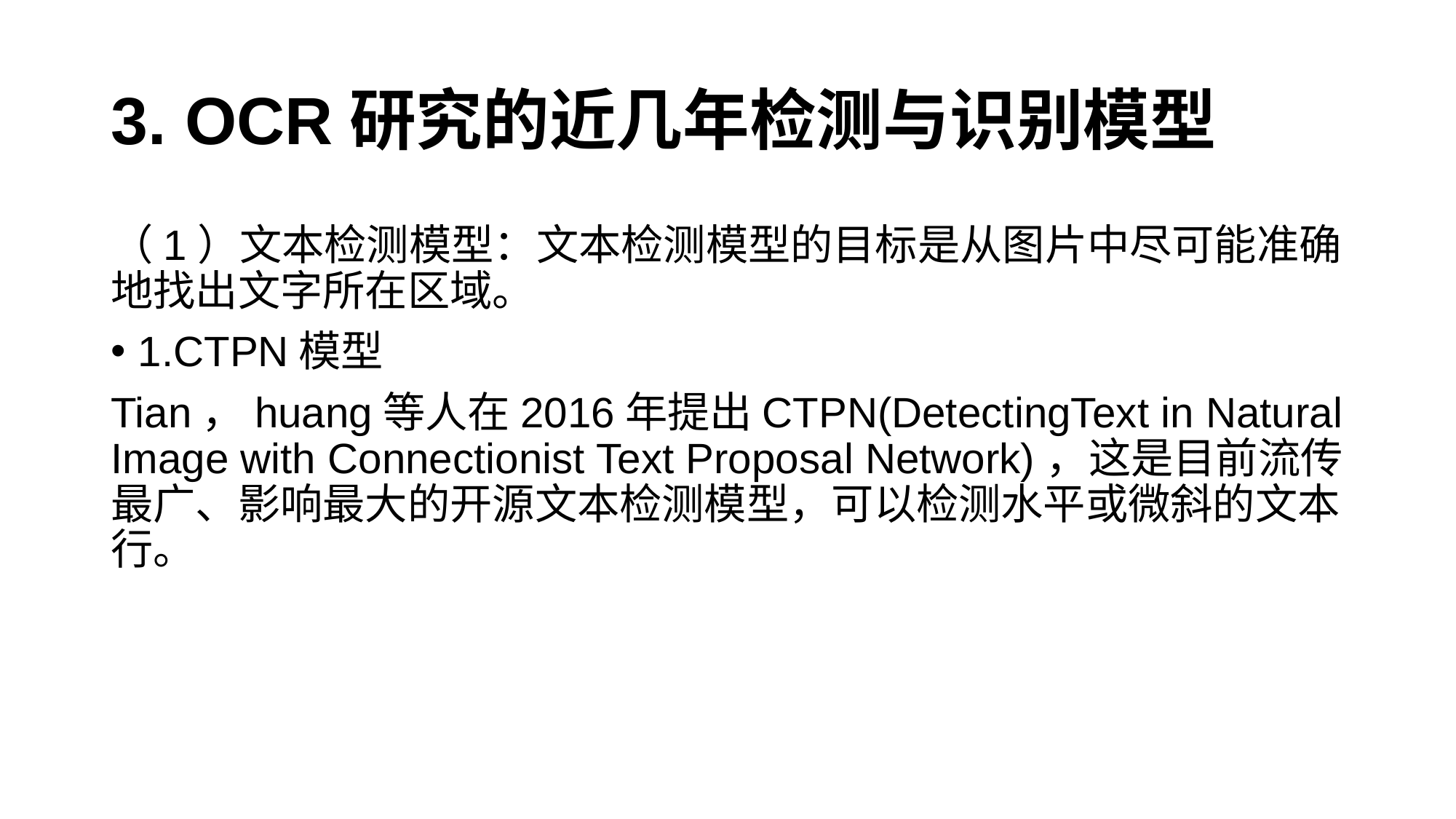

# 3. OCR研究的近几年检测与识别模型
（1）文本检测模型：文本检测模型的目标是从图片中尽可能准确地找出文字所在区域。
1.CTPN模型
Tian，huang等人在2016年提出CTPN(DetectingText in Natural Image with Connectionist Text Proposal Network)，这是目前流传最广、影响最大的开源文本检测模型，可以检测水平或微斜的文本行。